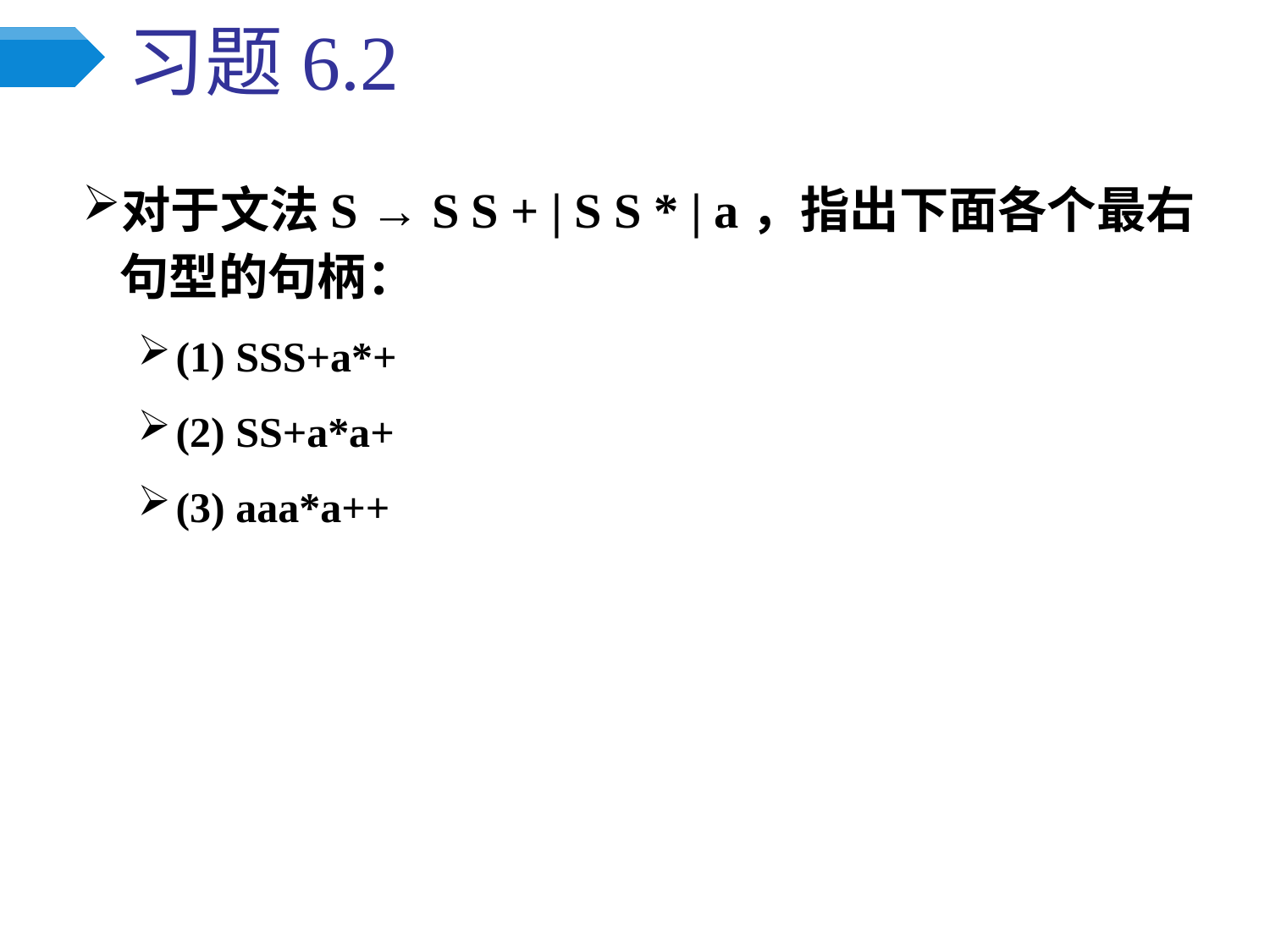

# 习题6.2
对于文法S → S S + | S S * | a，指出下面各个最右句型的句柄：
(1) SSS+a*+
(2) SS+a*a+
(3) aaa*a++